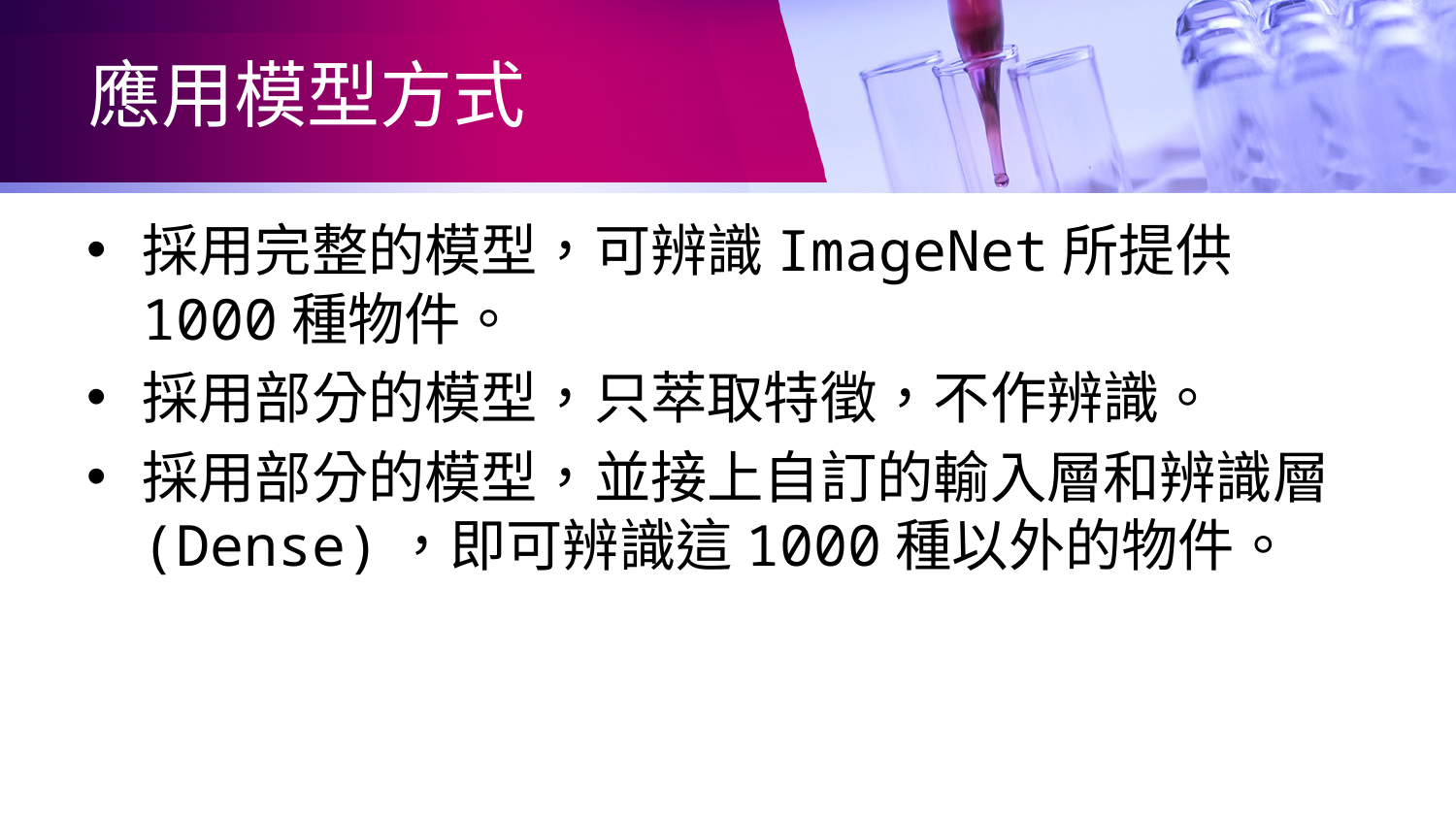

# 應用模型方式
採用完整的模型，可辨識ImageNet所提供1000種物件。
採用部分的模型，只萃取特徵，不作辨識。
採用部分的模型，並接上自訂的輸入層和辨識層(Dense)，即可辨識這1000種以外的物件。